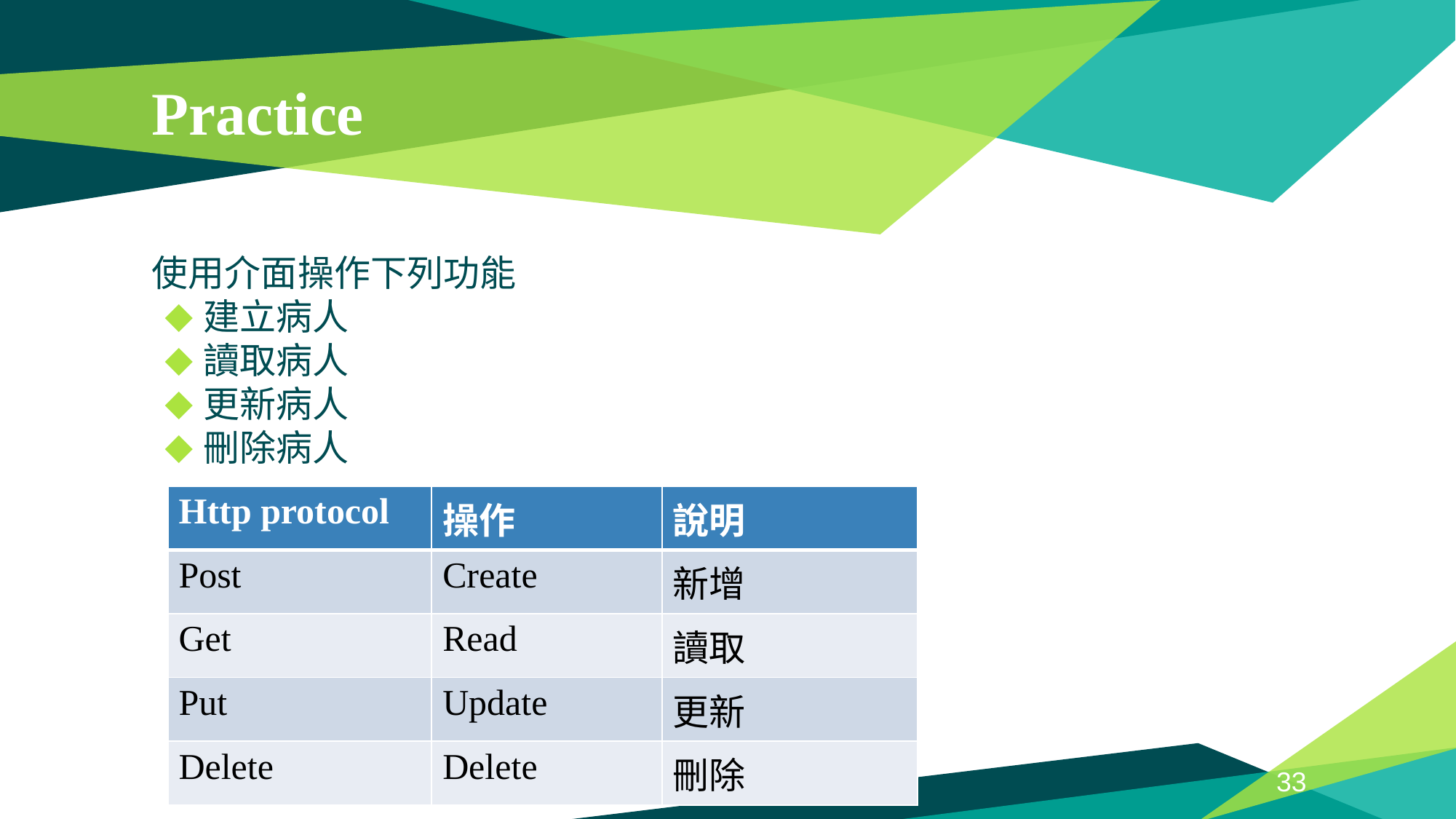

# Practice
使用介面操作下列功能
建立病人
讀取病人
更新病人
刪除病人

| Http protocol | 操作 | 說明 |
| --- | --- | --- |
| Post | Create | 新增 |
| Get | Read | 讀取 |
| Put | Update | 更新 |
| Delete | Delete | 刪除 |
33